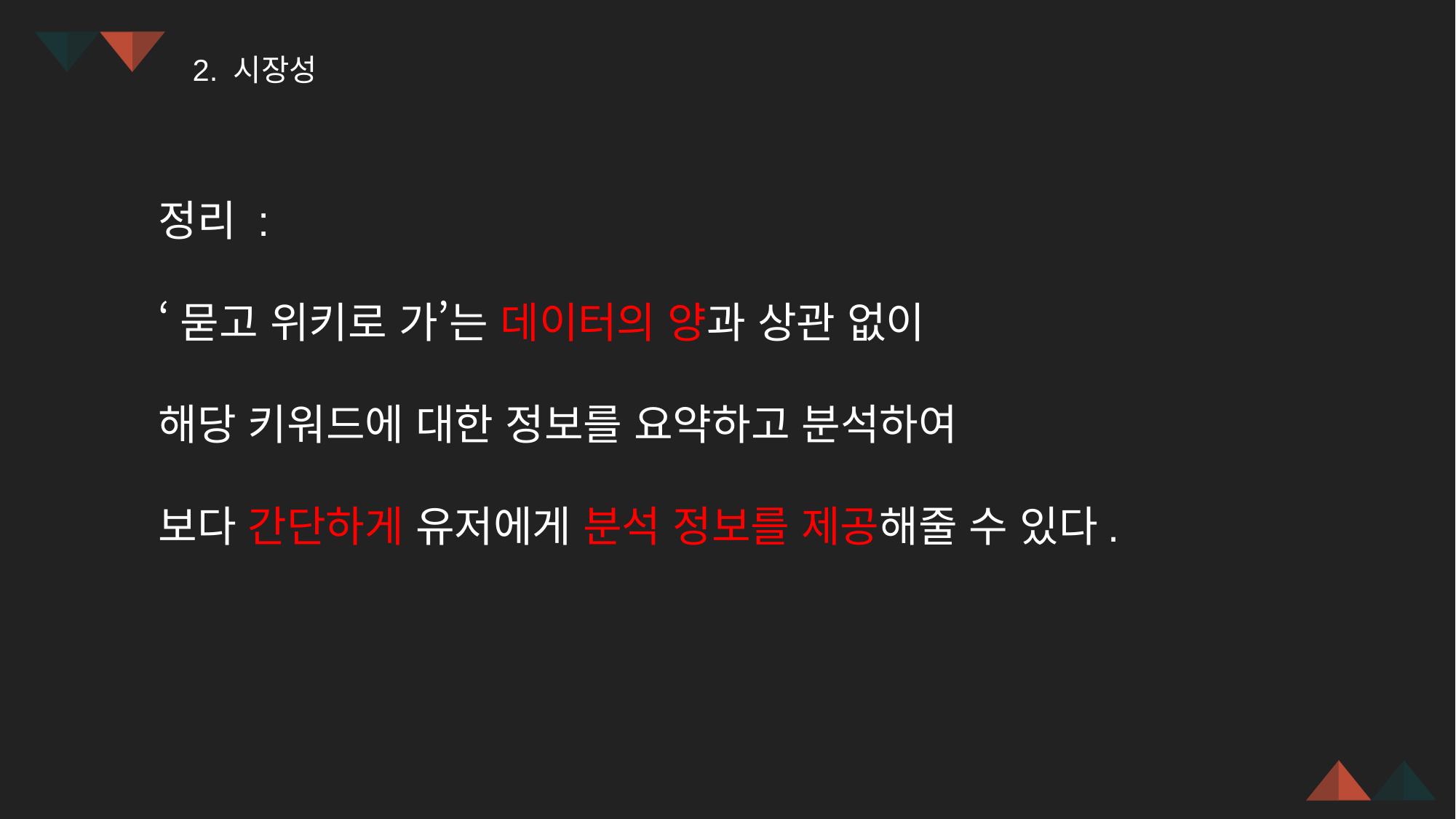

2. 시장성
정리 :

‘묻고 위키로 가’는 데이터의 양과 상관 없이

해당 키워드에 대한 정보를 요약하고 분석하여

보다 간단하게 유저에게 분석 정보를 제공해줄 수 있다.